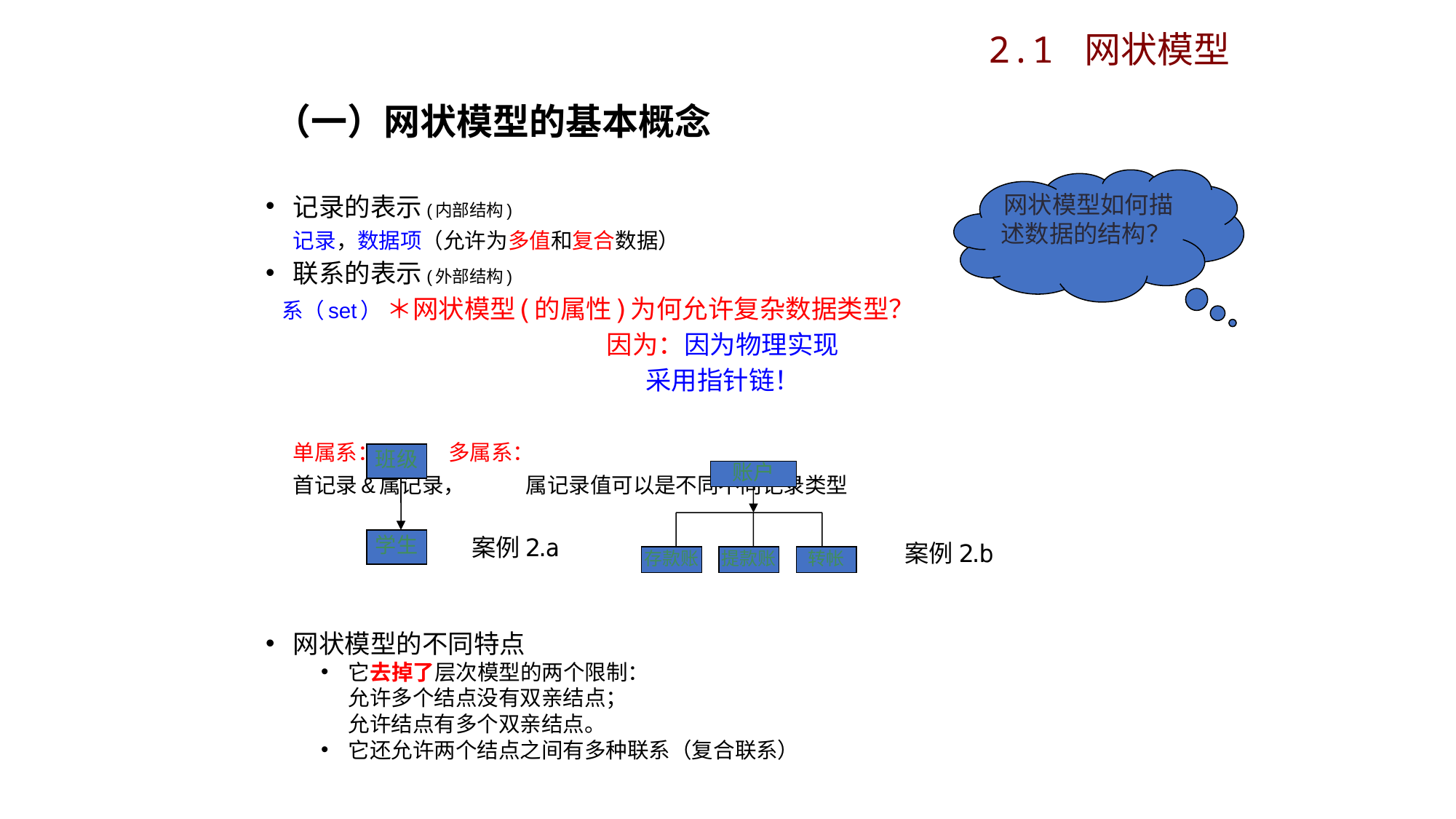

2.1 网状模型
# （一）网状模型的基本概念
网状模型如何描述数据的结构？
记录的表示(内部结构)
	记录，数据项（允许为多值和复合数据）
联系的表示(外部结构)
  系（set） ＊网状模型(的属性)为何允许复杂数据类型？
因为：因为物理实现
采用指针链！

	单属系：		多属系：
	首记录&属记录，	属记录值可以是不同不同记录类型

网状模型的不同特点
它去掉了层次模型的两个限制：
	允许多个结点没有双亲结点；
	允许结点有多个双亲结点。
它还允许两个结点之间有多种联系（复合联系）
班级

学生
账户

存款账
提款账
转帐
案例2.a
案例2.b